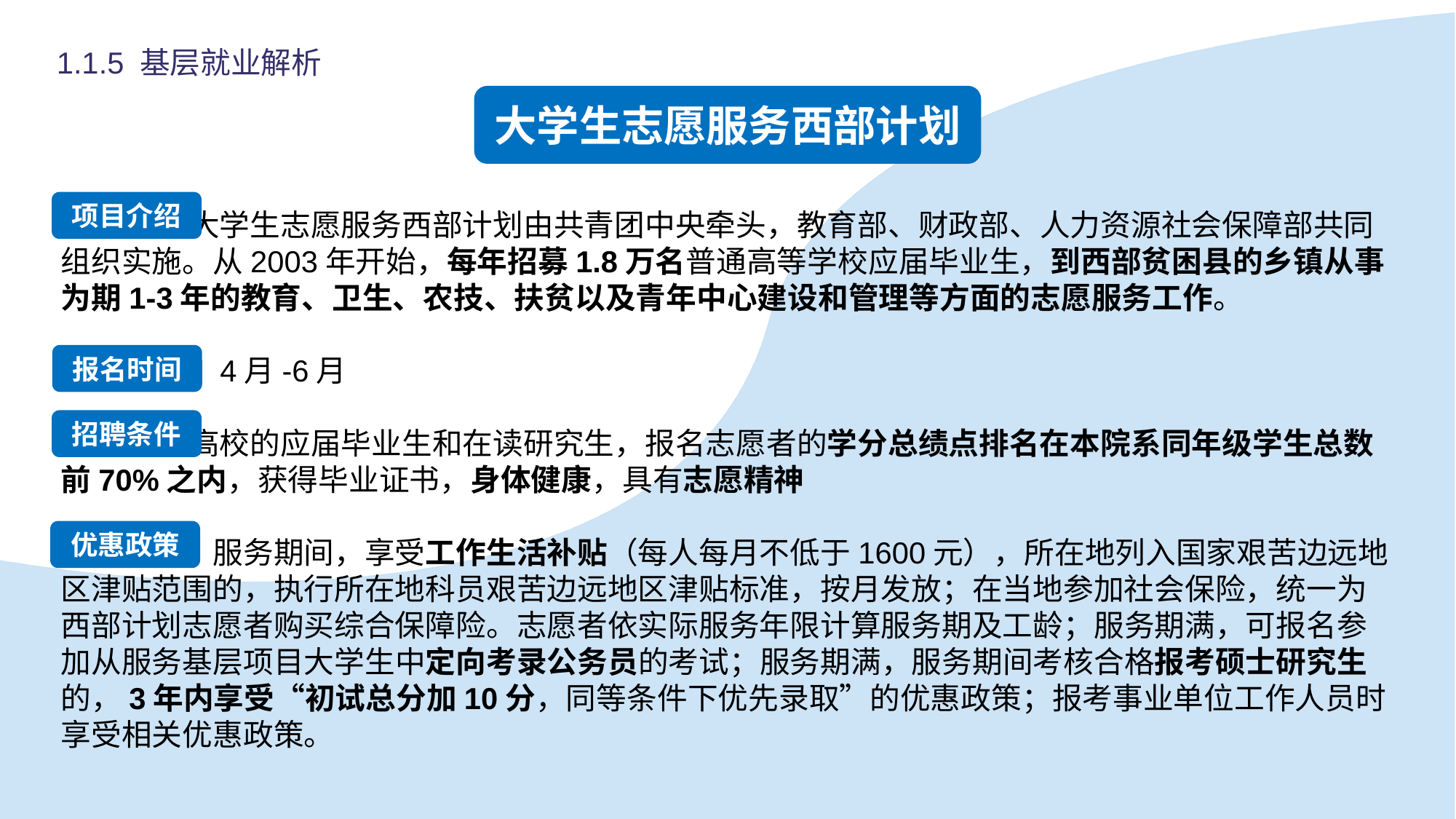

1.1.5 基层就业解析
大学生志愿服务西部计划

                  大学生志愿服务西部计划由共青团中央牵头，教育部、财政部、人力资源社会保障部共同组织实施。从2003年开始，每年招募1.8万名普通高等学校应届毕业生，到西部贫困县的乡镇从事为期1-3年的教育、卫生、农技、扶贫以及青年中心建设和管理等方面的志愿服务工作。

报名时间：4月-6月

                  高校的应届毕业生和在读研究生，报名志愿者的学分总绩点排名在本院系同年级学生总数前70%之内，获得毕业证书，身体健康，具有志愿精神

优惠政策：服务期间，享受工作生活补贴（每人每月不低于1600元），所在地列入国家艰苦边远地区津贴范围的，执行所在地科员艰苦边远地区津贴标准，按月发放；在当地参加社会保险，统一为西部计划志愿者购买综合保障险。志愿者依实际服务年限计算服务期及工龄；服务期满，可报名参加从服务基层项目大学生中定向考录公务员的考试；服务期满，服务期间考核合格报考硕士研究生的，3年内享受“初试总分加10分，同等条件下优先录取”的优惠政策；报考事业单位工作人员时享受相关优惠政策。
项目介绍
报名时间
招聘条件
优惠政策